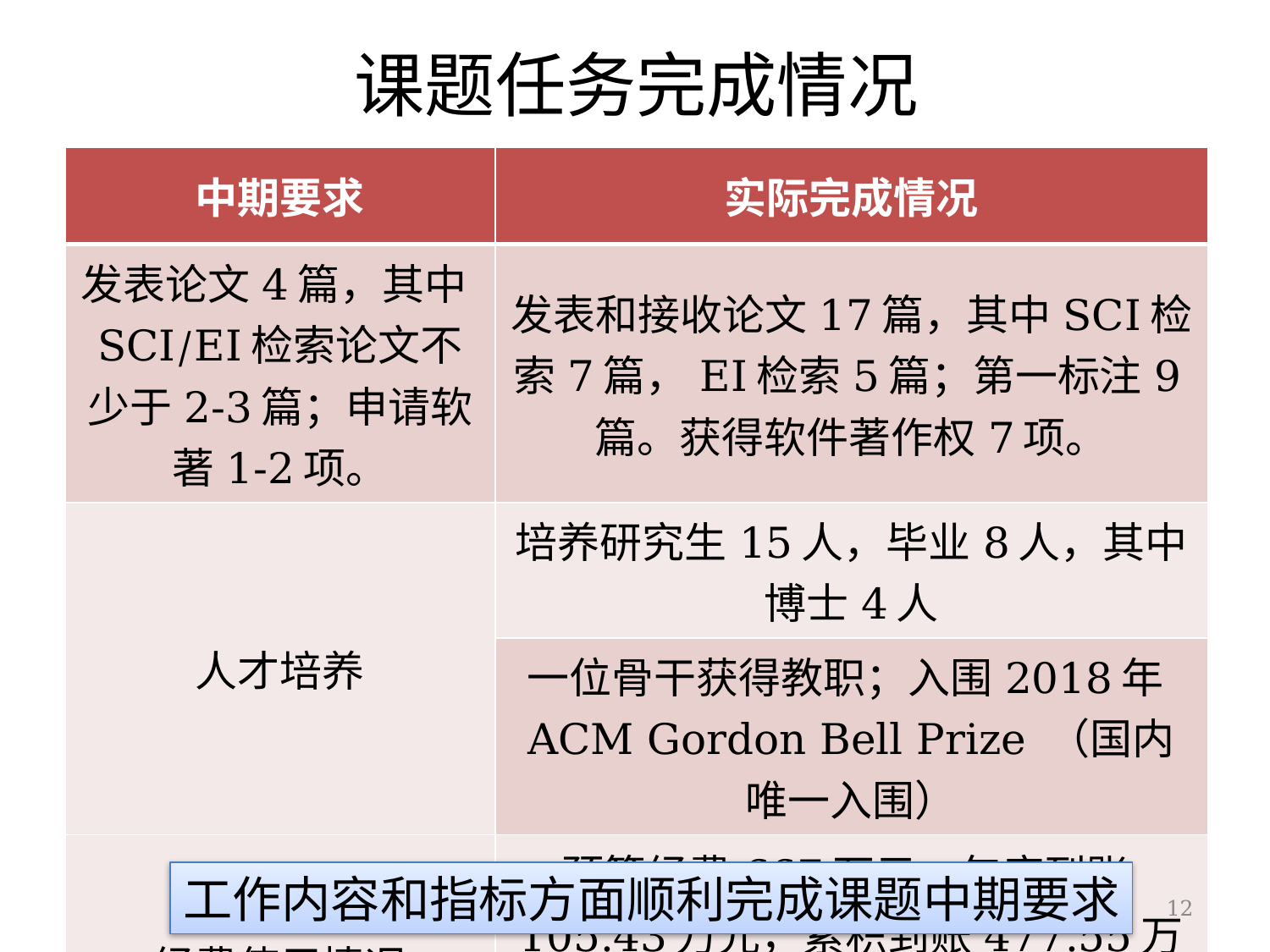

# 课题任务完成情况
| 中期要求 | 实际完成情况 |
| --- | --- |
| 发表论文4篇，其中SCI/EI检索论文不少于2-3篇；申请软著1-2项。 | 发表和接收论文17篇，其中SCI检索7篇，EI检索5篇；第一标注9篇。获得软件著作权7项。 |
| 人才培养 | 培养研究生15人，毕业8人，其中博士4人 |
|  | 一位骨干获得教职；入围2018年ACM Gordon Bell Prize （国内唯一入围） |
| 经费使用情况 | 预算经费667万元，年度到账105.43万元，累积到账477.55万元，严格按照预算年度支出346.67万元(72.6%) |
工作内容和指标方面顺利完成课题中期要求
12